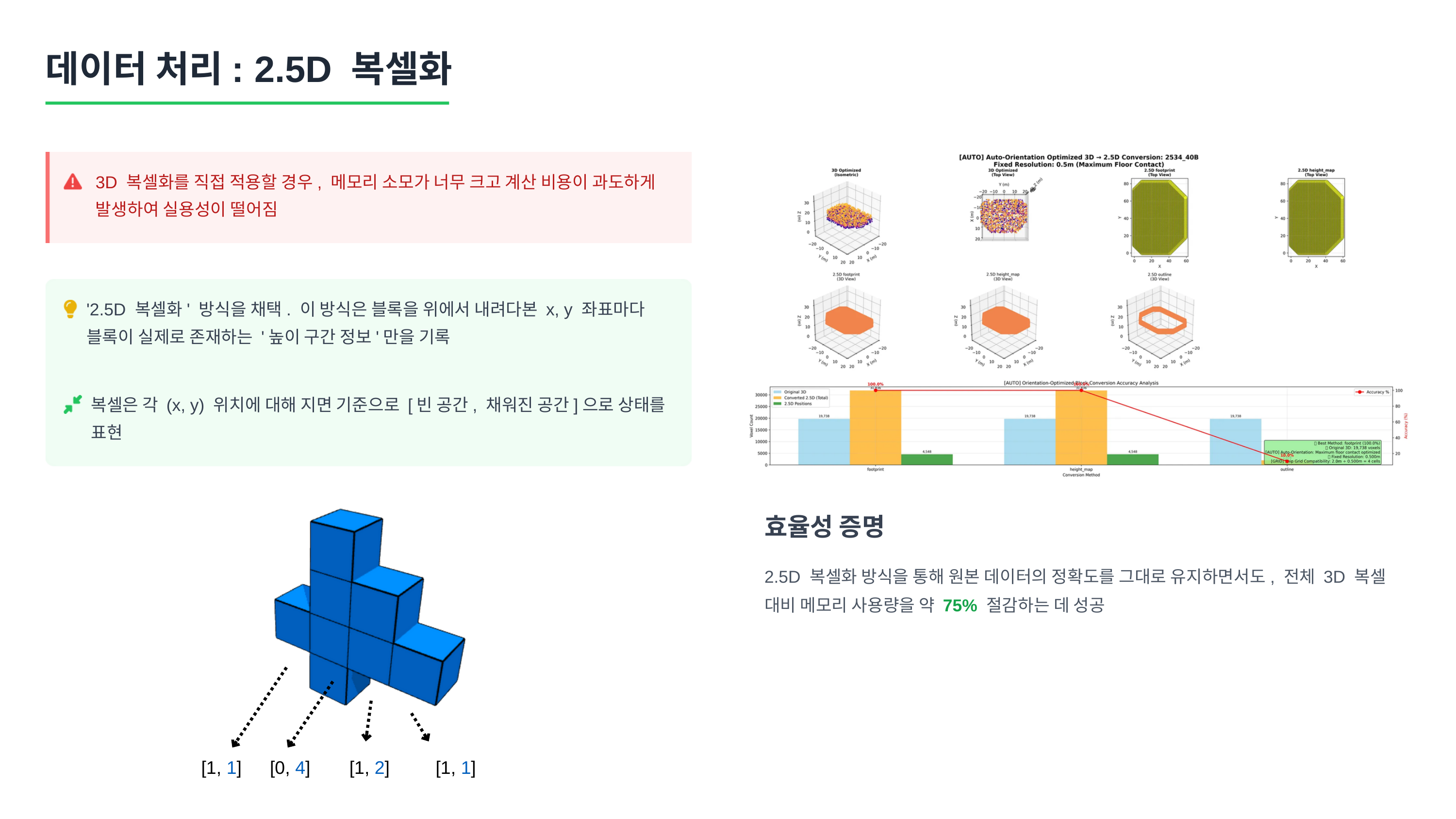

데이터 처리: 2.5D 복셀화

3D 복셀화를 직접 적용할 경우, 메모리 소모가 너무 크고 계산 비용이 과도하게 발생하여 실용성이 떨어짐

'2.5D 복셀화' 방식을 채택. 이 방식은 블록을 위에서 내려다본 x, y 좌표마다 블록이 실제로 존재하는 '높이 구간 정보'만을 기록

복셀은 각 (x, y) 위치에 대해 지면 기준으로 [빈 공간, 채워진 공간]으로 상태를 표현

효율성 증명
2.5D 복셀화 방식을 통해 원본 데이터의 정확도를 그대로 유지하면서도, 전체 3D 복셀 대비 메모리 사용량을 약 75% 절감하는 데 성공

[1, 1]
[0, 4]
[1, 2]
[1, 1]
이는 대규모 선박 블록 배치 문제에 대한 알고리즘의 실용성을 크게 향상시키는 중요한 성과입니다.
3 / 7